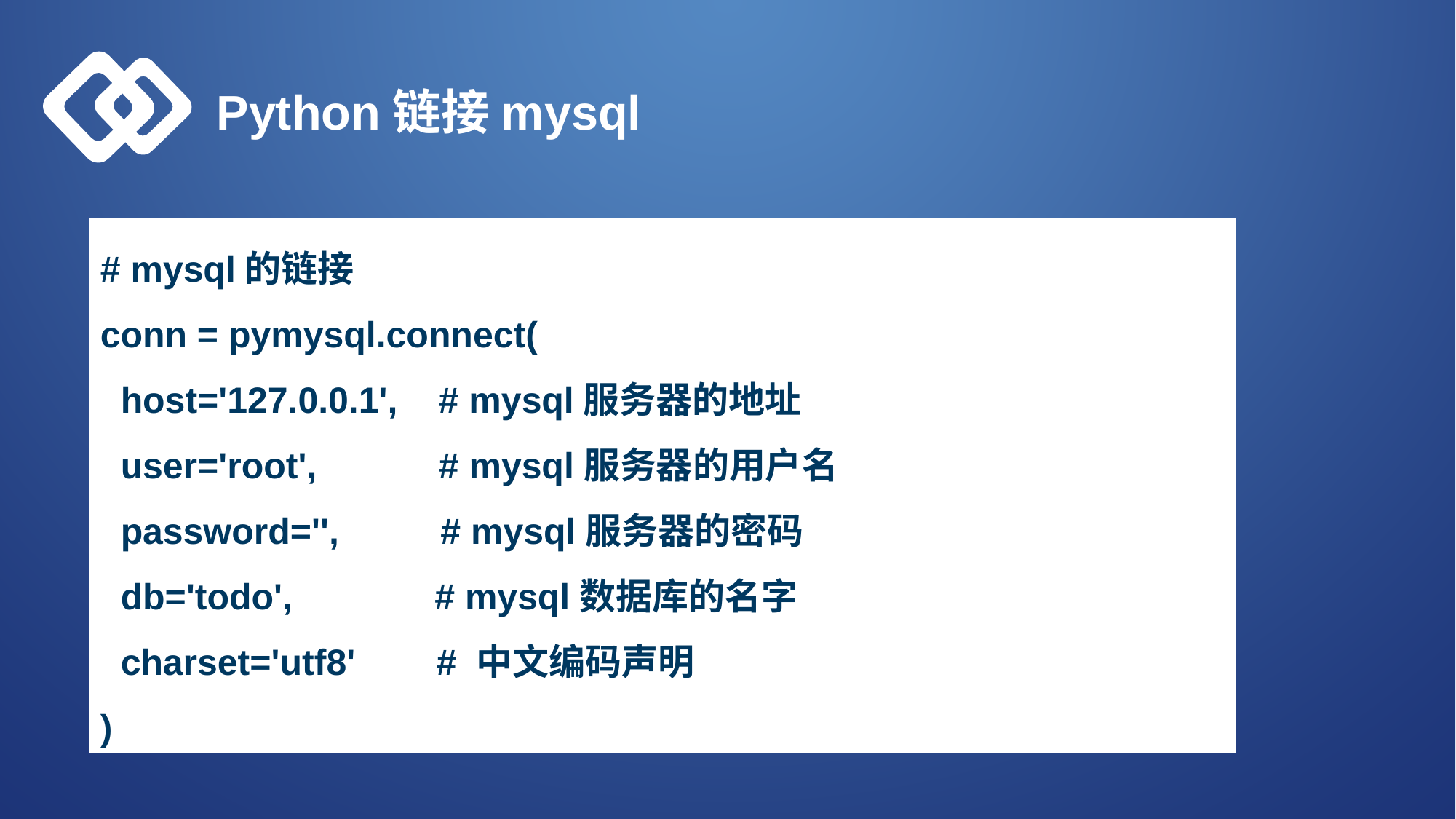

Python链接mysql

# mysql的链接
conn = pymysql.connect(
  host='127.0.0.1',    # mysql服务器的地址
  user='root',            # mysql服务器的用户名
  password='',          # mysql服务器的密码
  db='todo',              # mysql数据库的名字
  charset='utf8'        # 中文编码声明
)